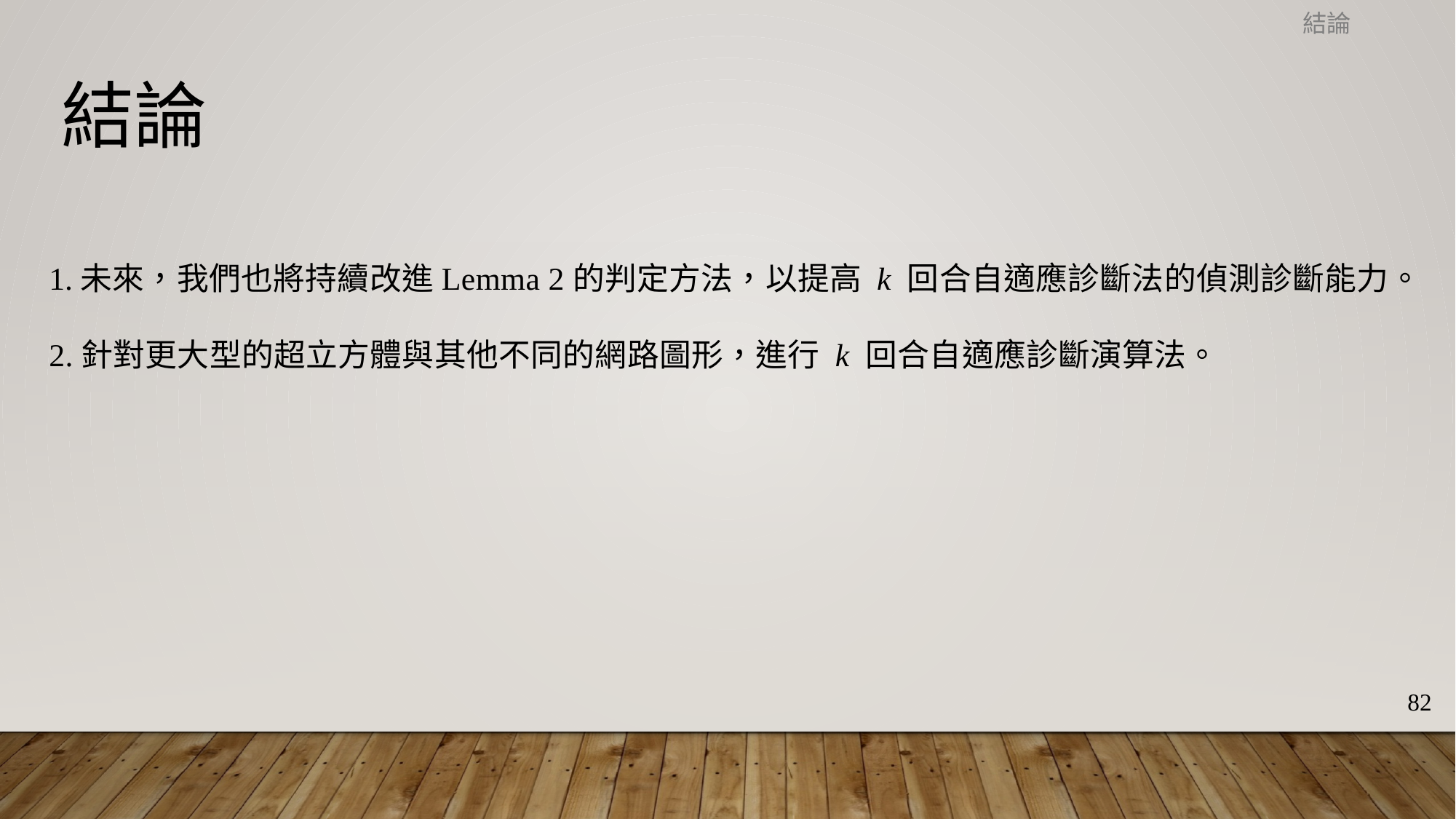

結論
結論
1.未來，我們也將持續改進Lemma 2的判定方法，以提高 k 回合自適應診斷法的偵測診斷能力。

2.針對更大型的超立方體與其他不同的網路圖形，進行 k 回合自適應診斷演算法。
82